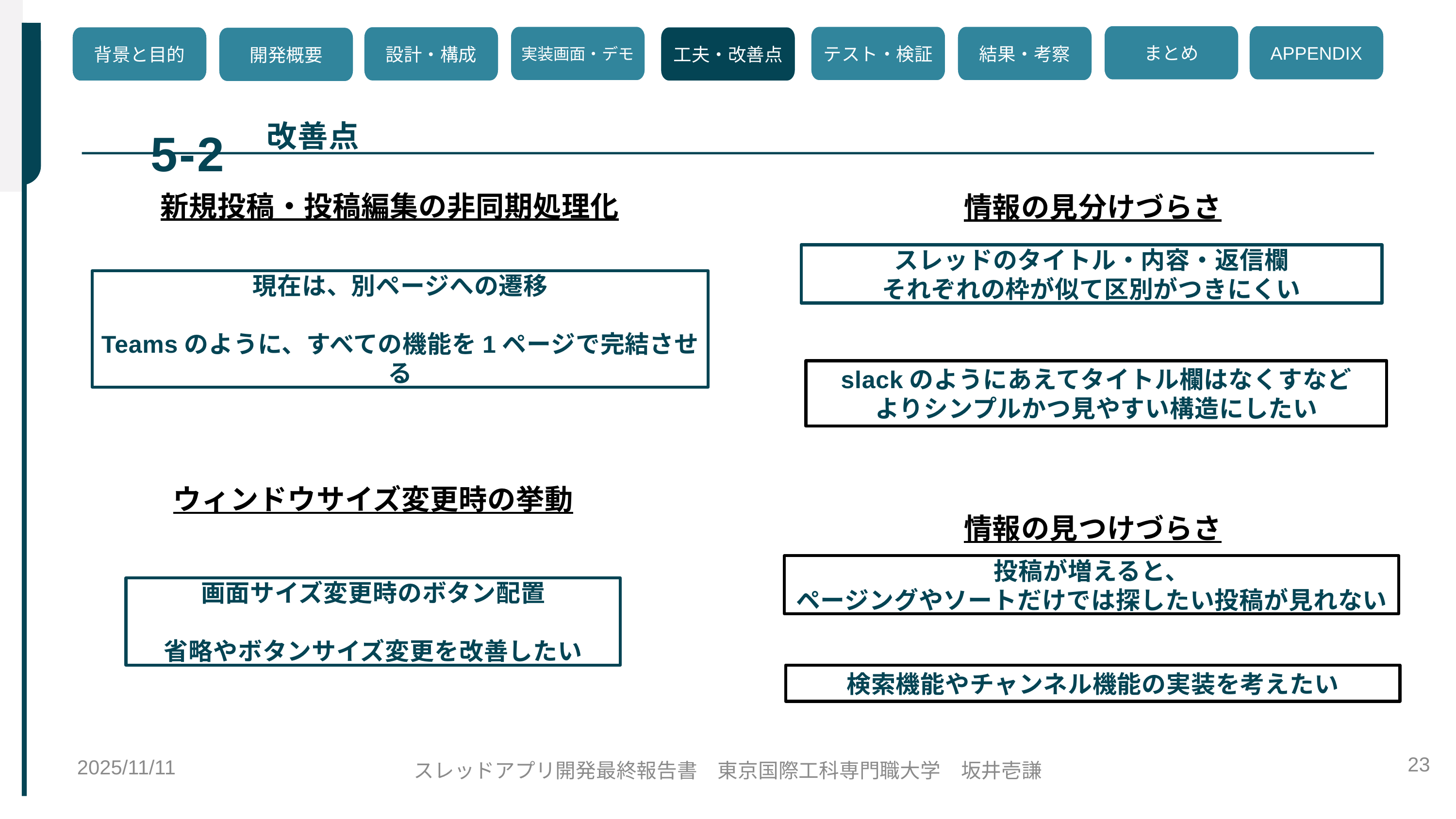

5-2
まとめ
APPENDIX
実装画面・デモ
テスト・検証
結果・考察
設計・構成
背景と目的
工夫・改善点
開発概要
改善点

新規投稿・投稿編集の非同期処理化
情報の見分けづらさ
スレッドのタイトル・内容・返信欄
それぞれの枠が似て区別がつきにくい
現在は、別ページへの遷移

Teamsのように、すべての機能を1ページで完結させる
slackのようにあえてタイトル欄はなくすなど
よりシンプルかつ見やすい構造にしたい
ウィンドウサイズ変更時の挙動
情報の見つけづらさ
投稿が増えると、
ページングやソートだけでは探したい投稿が見れない
画面サイズ変更時のボタン配置

省略やボタンサイズ変更を改善したい
検索機能やチャンネル機能の実装を考えたい
2025/11/11
23
スレッドアプリ開発最終報告書　東京国際工科専門職大学　坂井壱謙